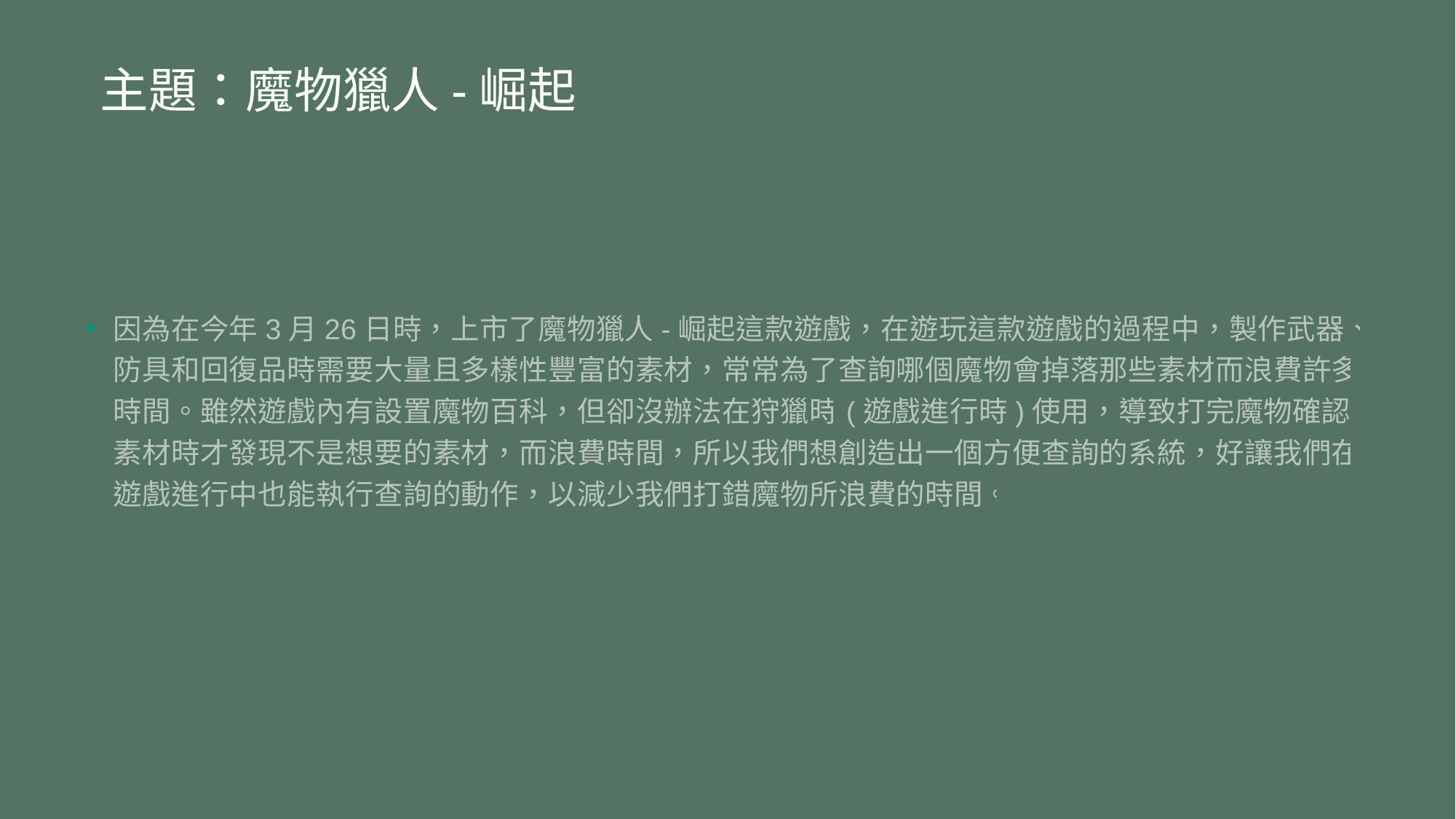

# 主題：魔物獵人-崛起
因為在今年3月26日時，上市了魔物獵人-崛起這款遊戲，在遊玩這款遊戲的過程中，製作武器、防具和回復品時需要大量且多樣性豐富的素材，常常為了查詢哪個魔物會掉落那些素材而浪費許多時間。雖然遊戲內有設置魔物百科，但卻沒辦法在狩獵時(遊戲進行時)使用，導致打完魔物確認素材時才發現不是想要的素材，而浪費時間，所以我們想創造出一個方便查詢的系統，好讓我們在遊戲進行中也能執行查詢的動作，以減少我們打錯魔物所浪費的時間。